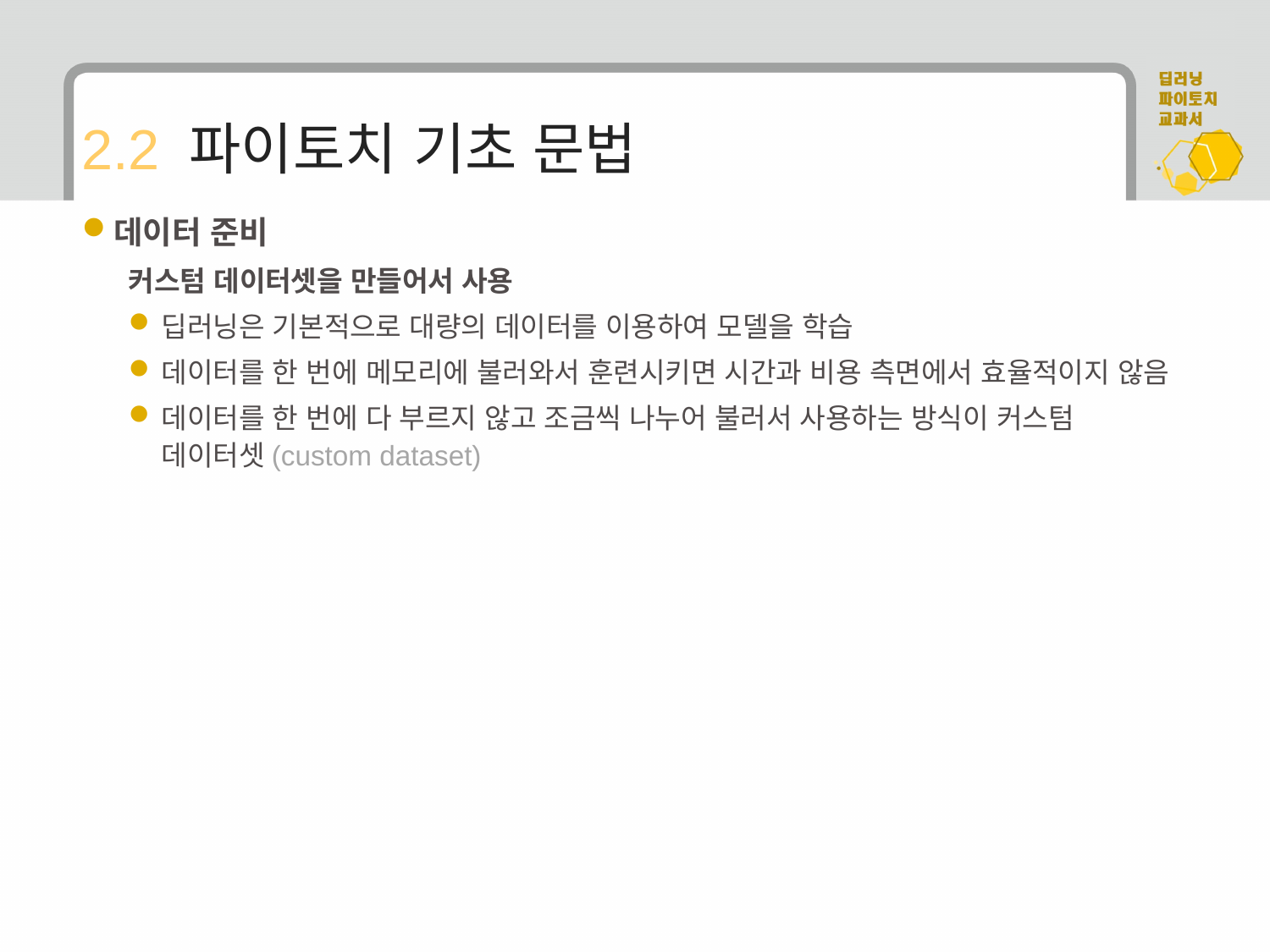

# 2.2 파이토치 기초 문법
데이터 준비
커스텀 데이터셋을 만들어서 사용
딥러닝은 기본적으로 대량의 데이터를 이용하여 모델을 학습
데이터를 한 번에 메모리에 불러와서 훈련시키면 시간과 비용 측면에서 효율적이지 않음
데이터를 한 번에 다 부르지 않고 조금씩 나누어 불러서 사용하는 방식이 커스텀 데이터셋(custom dataset)